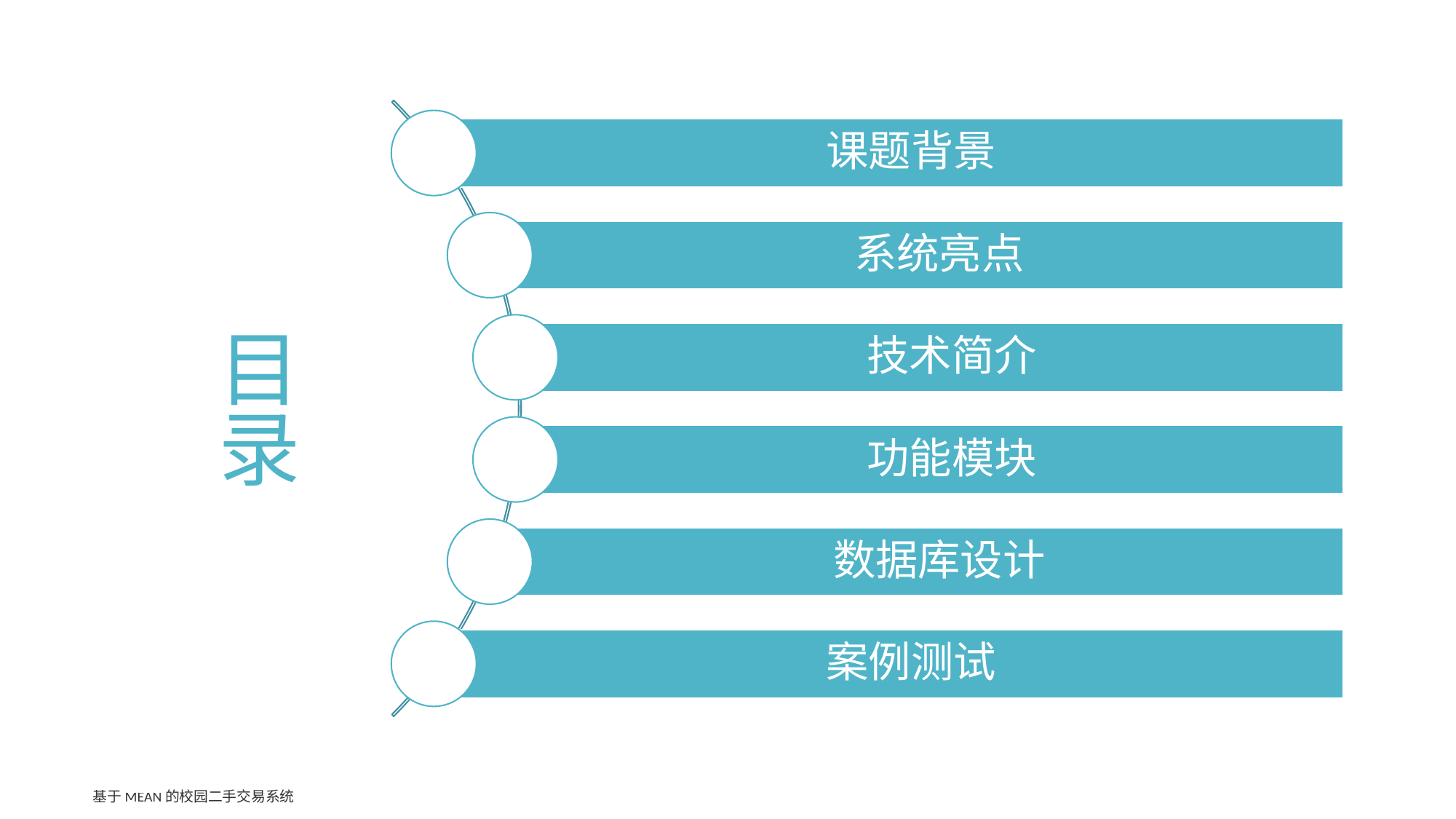

# 目录
课题背景
系统亮点
技术简介
功能模块
数据库设计
案例测试
基于MEAN的校园二手交易系统